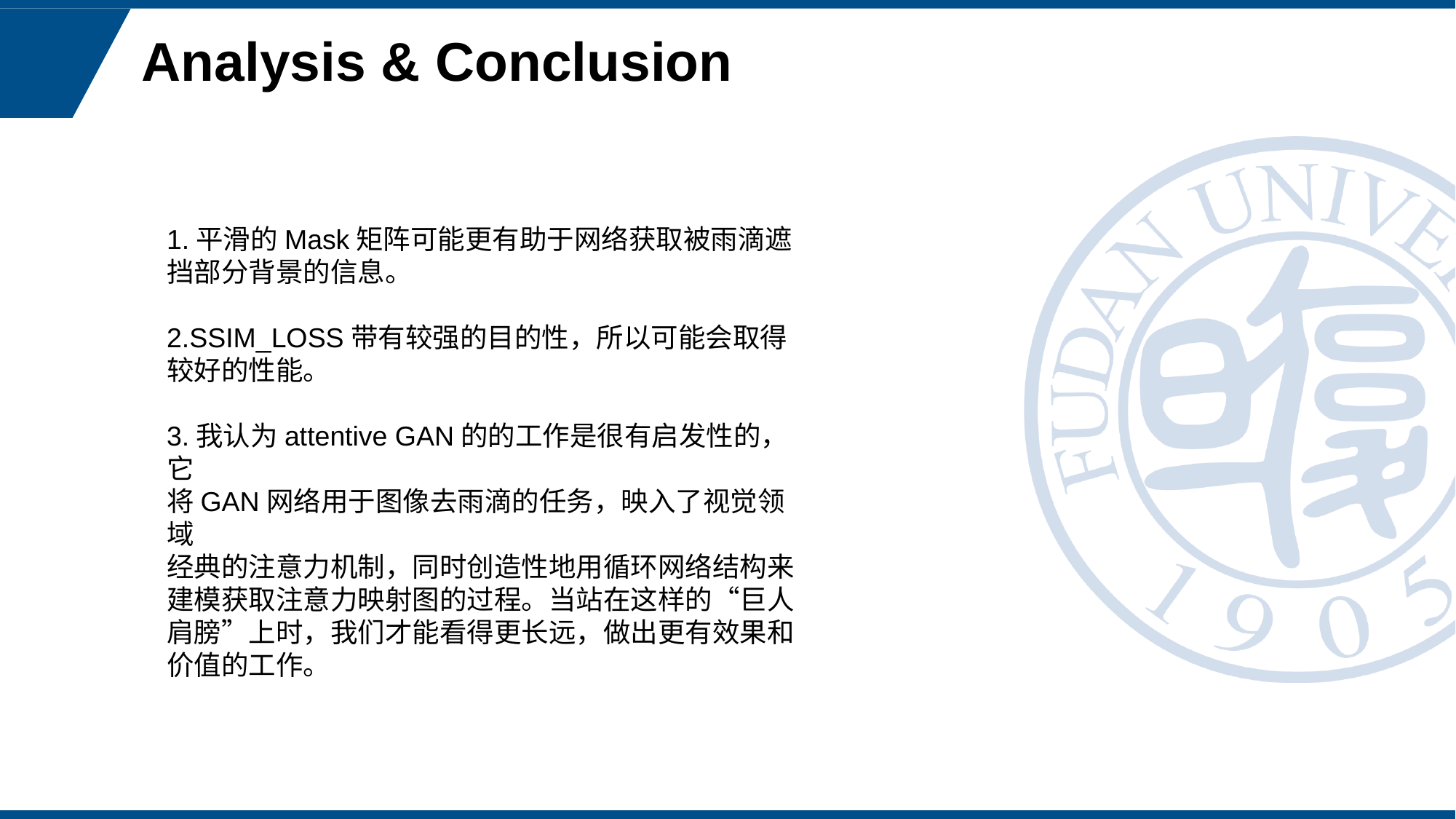

# Analysis & Conclusion
1.平滑的Mask矩阵可能更有助于网络获取被雨滴遮挡部分背景的信息。

2.SSIM_LOSS带有较强的目的性，所以可能会取得较好的性能。

3.我认为attentive GAN的的工作是很有启发性的，它
将GAN网络用于图像去雨滴的任务，映入了视觉领域
经典的注意力机制，同时创造性地用循环网络结构来
建模获取注意力映射图的过程。当站在这样的“巨人
肩膀”上时，我们才能看得更长远，做出更有效果和
价值的工作。